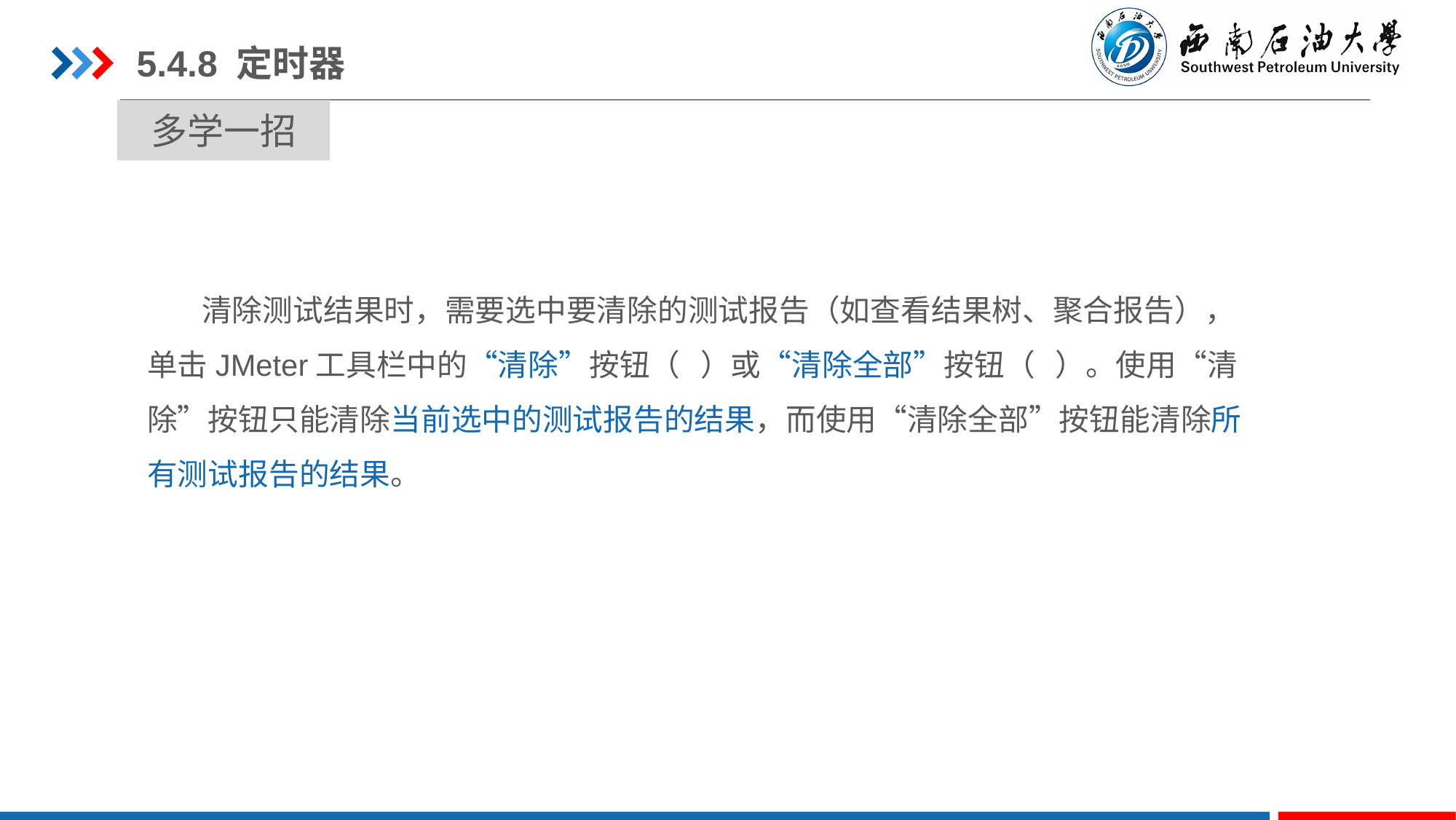

5.4.8 定时器
多学一招
清除测试结果时，需要选中要清除的测试报告（如查看结果树、聚合报告），单击JMeter工具栏中的“清除”按钮（   ）或“清除全部”按钮（   ）。使用“清除”按钮只能清除当前选中的测试报告的结果，而使用“清除全部”按钮能清除所有测试报告的结果。